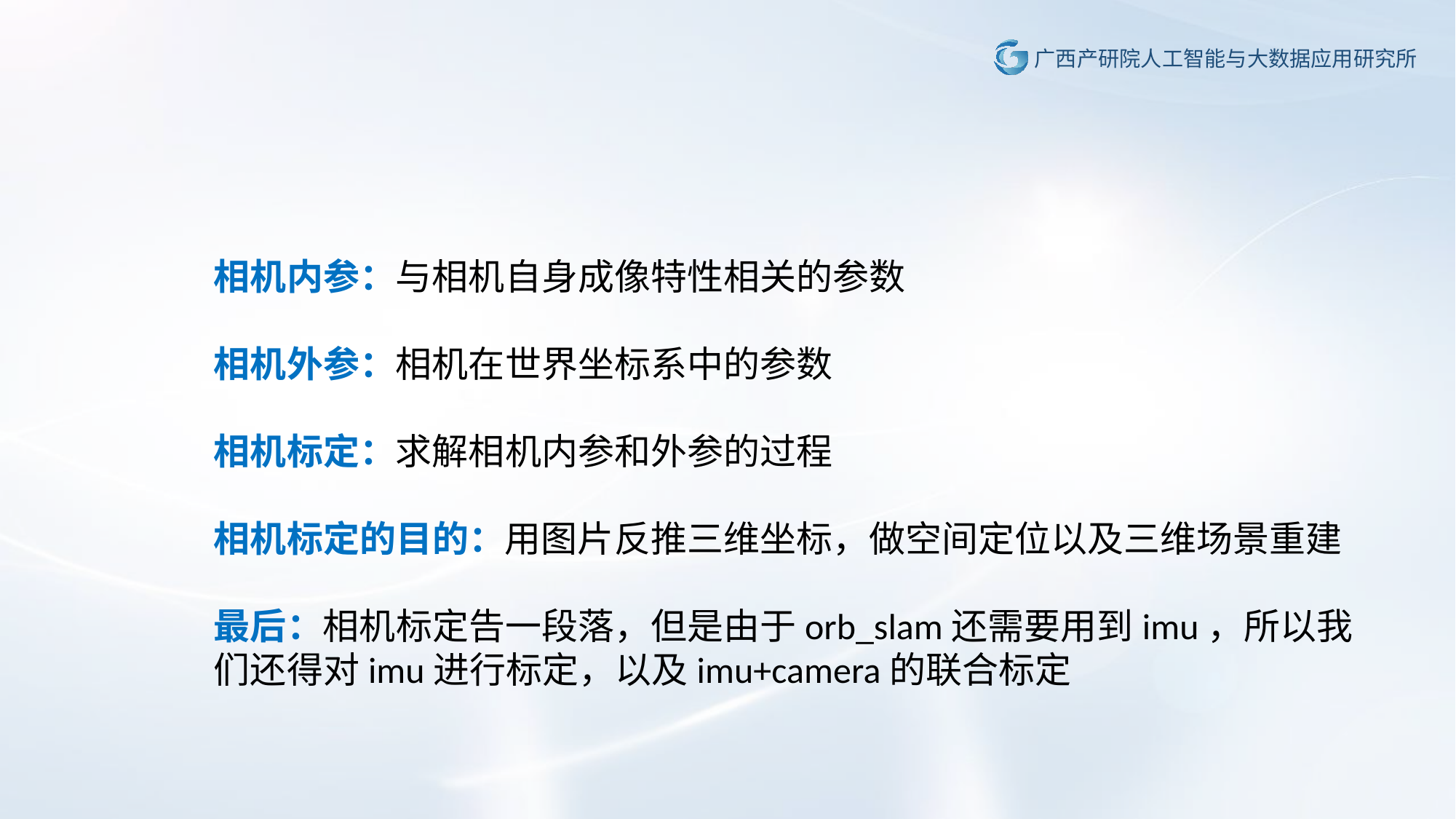

相机内参：与相机自身成像特性相关的参数

相机外参：相机在世界坐标系中的参数

相机标定：求解相机内参和外参的过程

相机标定的目的：用图片反推三维坐标，做空间定位以及三维场景重建

最后：相机标定告一段落，但是由于orb_slam还需要用到imu，所以我们还得对imu进行标定，以及imu+camera的联合标定